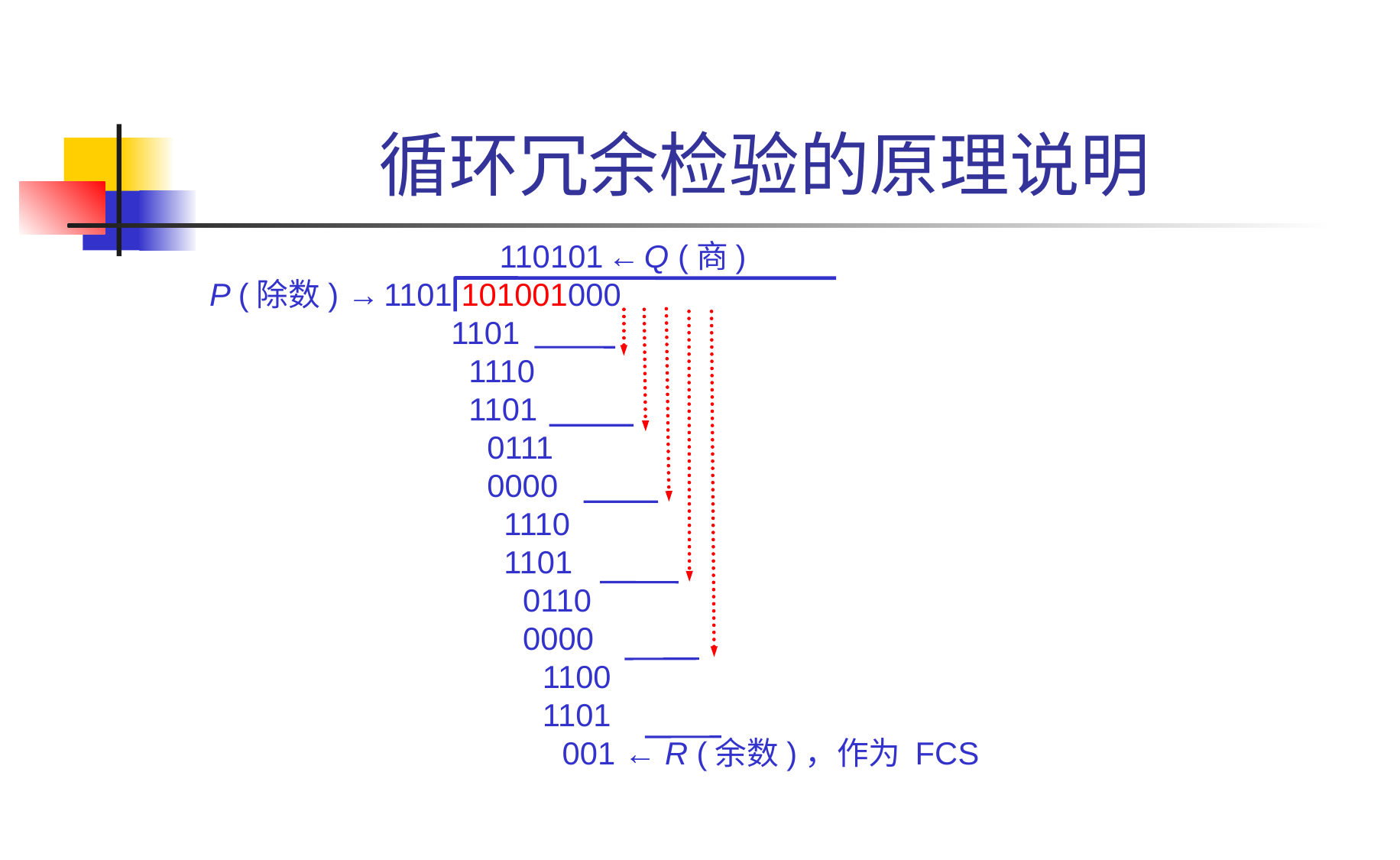

# 循环冗余检验的原理说明
                                     110101 ← Q (商)
    P (除数) → 1101 101001000
                                              1101
                                                    1110
                                                    1101
                                                              0111
                                                              0000
                                                          1110
                                                          1101
                                                                     0110
                                                                     0000
                                                                          1100
                                                                          1101
                                                                             001 ← R (余数)，作为 FCS